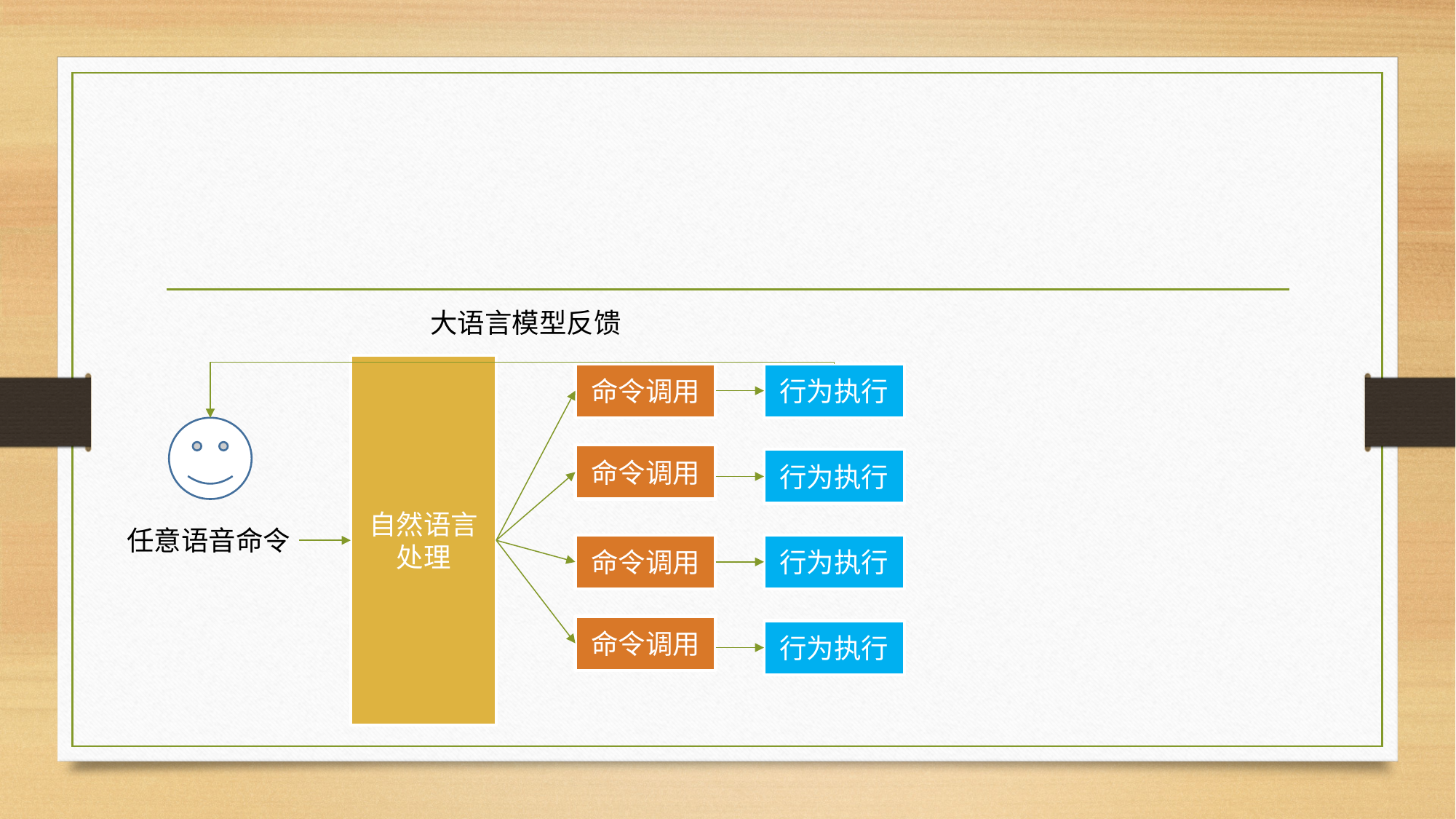

大语言模型反馈
自然语言处理
命令调用
行为执行

命令调用
行为执行
任意语音命令
行为执行
命令调用
命令调用
行为执行